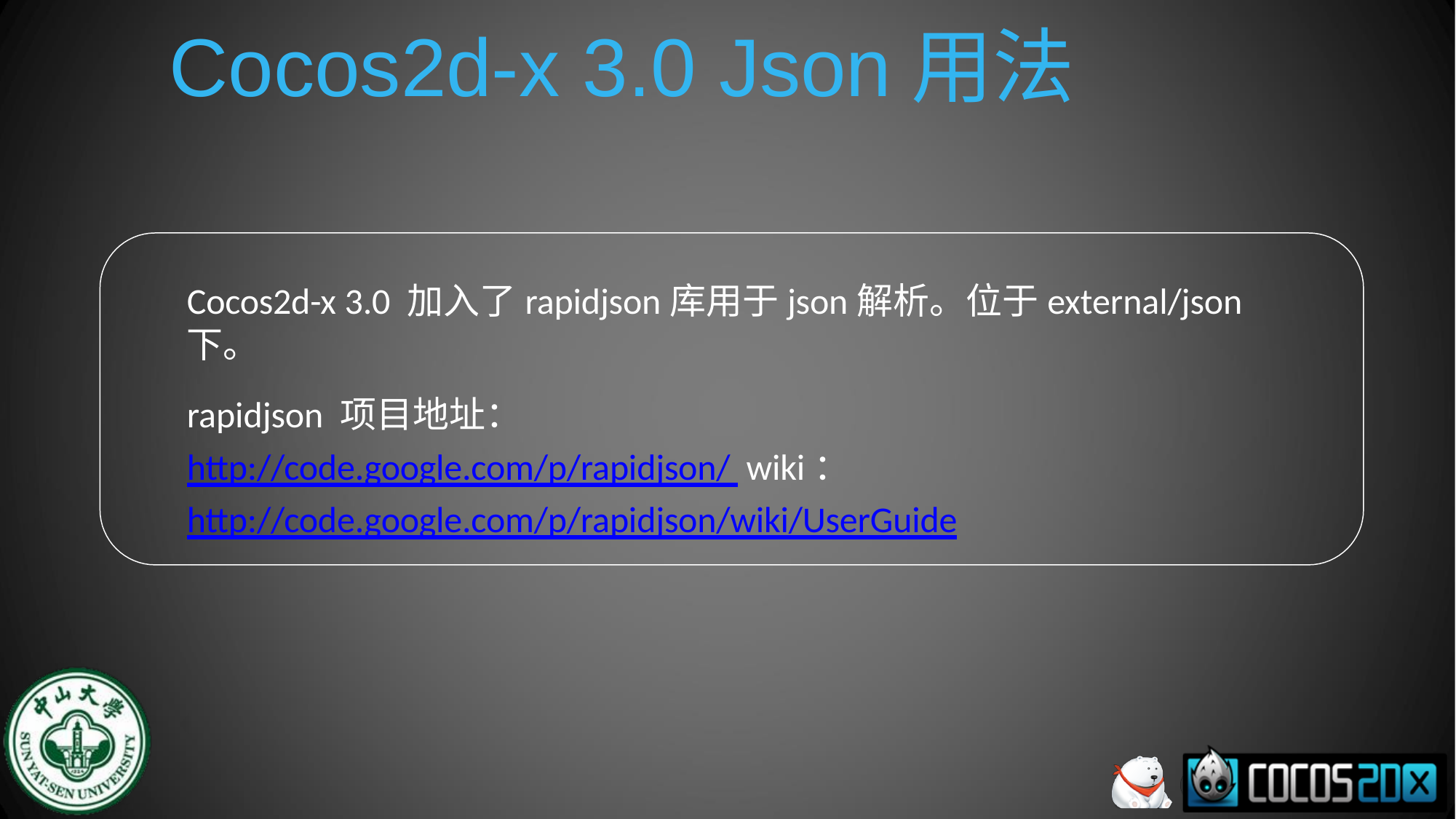

# Cocos2d-x 3.0 Json用法

Cocos2d-x 3.0 加入了rapidjson库用于json解析。位于external/json下。
rapidjson 项目地址：http://code.google.com/p/rapidjson/  wiki：http://code.google.com/p/rapidjson/wiki/UserGuide